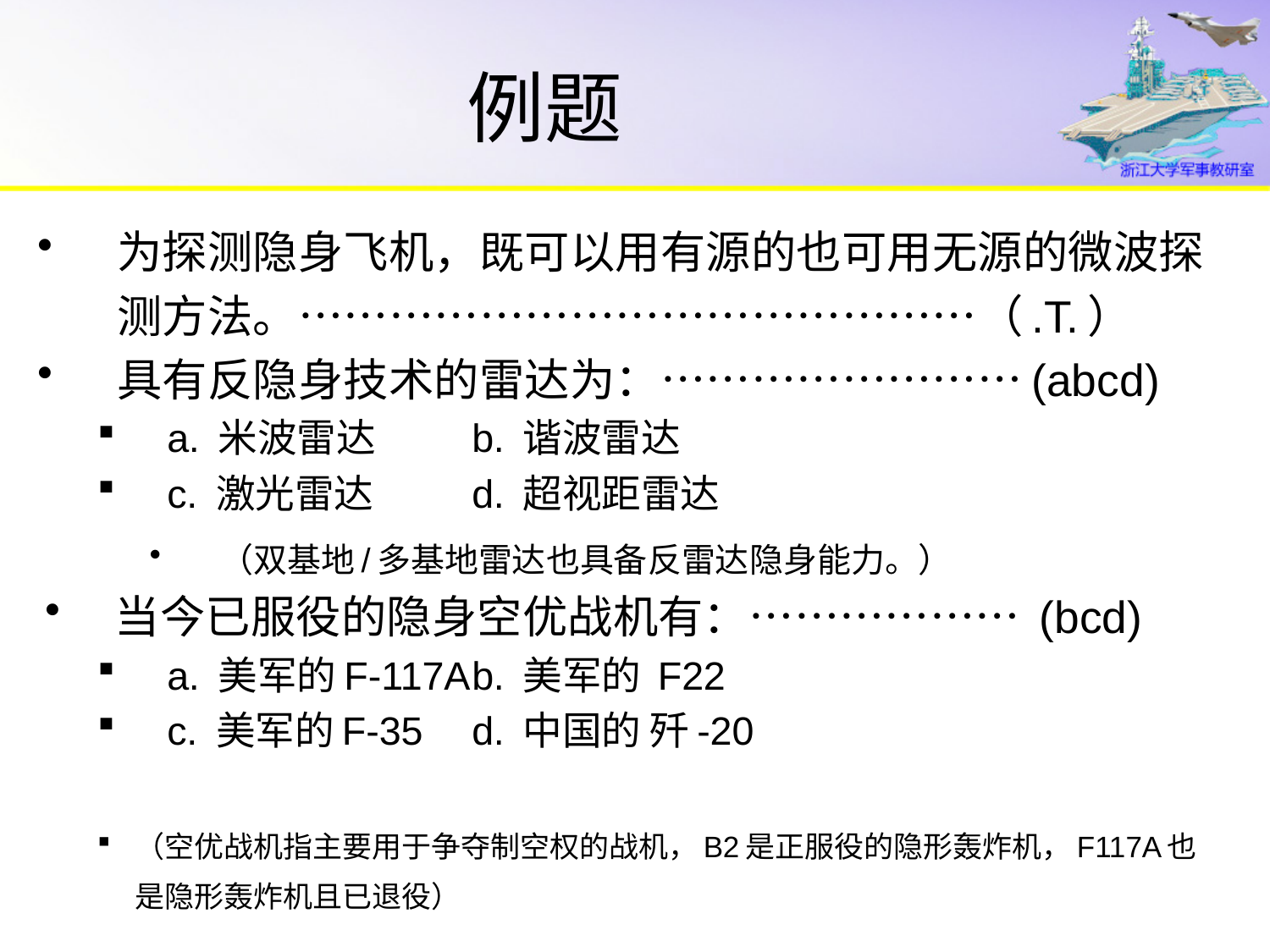

# 例题
为探测隐身飞机，既可以用有源的也可用无源的微波探测方法。………………………………………（.T.）
具有反隐身技术的雷达为：……………………(abcd)
a. 米波雷达		b. 谐波雷达
c. 激光雷达		d. 超视距雷达
（双基地/多基地雷达也具备反雷达隐身能力。）
当今已服役的隐身空优战机有：……………… (bcd)
a. 美军的F-117A	b. 美军的 F22
c. 美军的F-35	d. 中国的 歼-20

（空优战机指主要用于争夺制空权的战机，B2是正服役的隐形轰炸机，F117A也是隐形轰炸机且已退役）